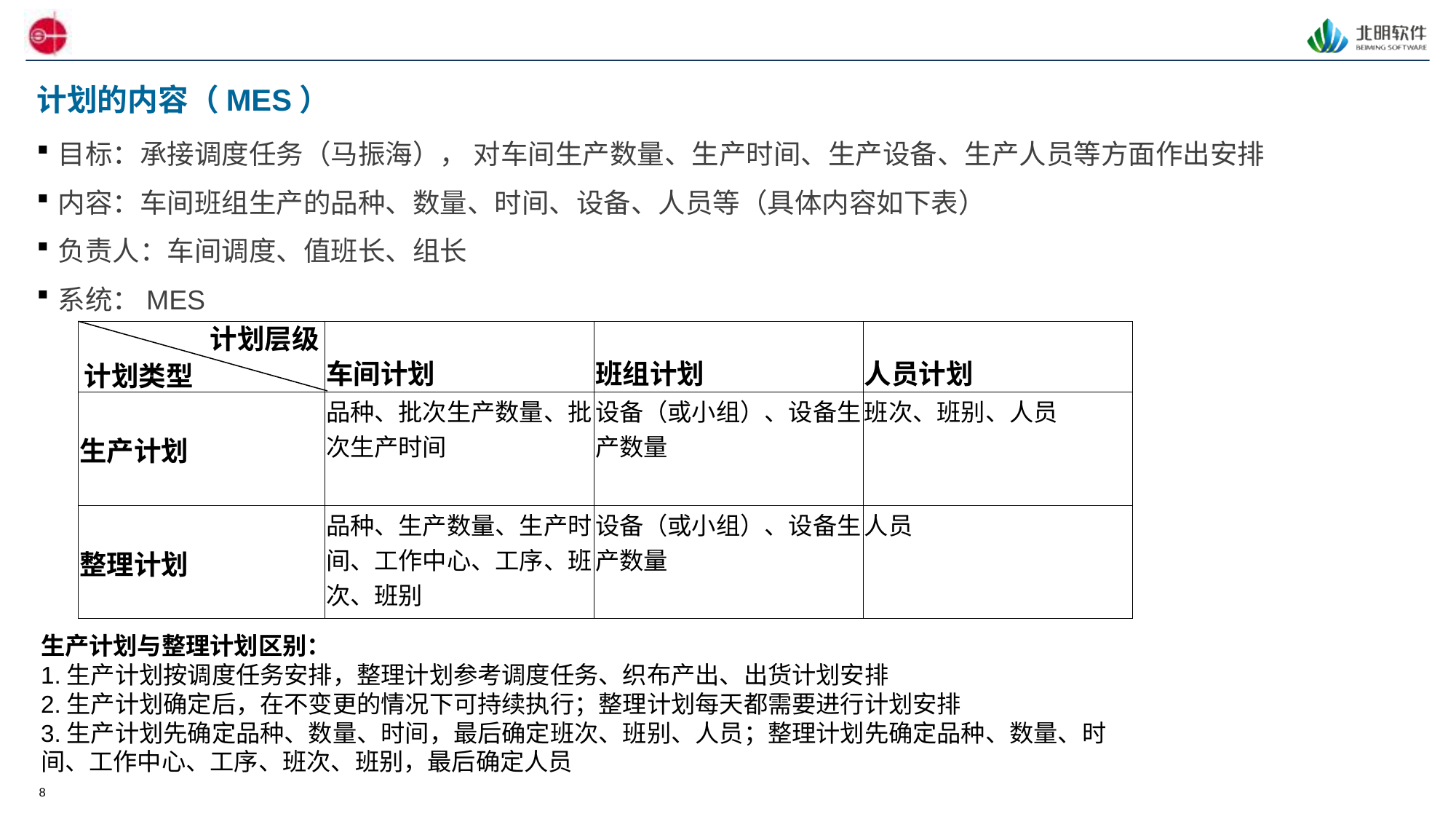

# 计划的内容（MES）
目标：承接调度任务（马振海）， 对车间生产数量、生产时间、生产设备、生产人员等方面作出安排
内容：车间班组生产的品种、数量、时间、设备、人员等（具体内容如下表）
负责人：车间调度、值班长、组长
系统：MES
计划层级
|  | 车间计划 | 班组计划 | 人员计划 |
| --- | --- | --- | --- |
| 生产计划 | 品种、批次生产数量、批次生产时间 | 设备（或小组）、设备生产数量 | 班次、班别、人员 |
| 整理计划 | 品种、生产数量、生产时间、工作中心、工序、班次、班别 | 设备（或小组）、设备生产数量 | 人员 |
计划类型
生产计划与整理计划区别：
1.生产计划按调度任务安排，整理计划参考调度任务、织布产出、出货计划安排
2.生产计划确定后，在不变更的情况下可持续执行；整理计划每天都需要进行计划安排
3.生产计划先确定品种、数量、时间，最后确定班次、班别、人员；整理计划先确定品种、数量、时间、工作中心、工序、班次、班别，最后确定人员